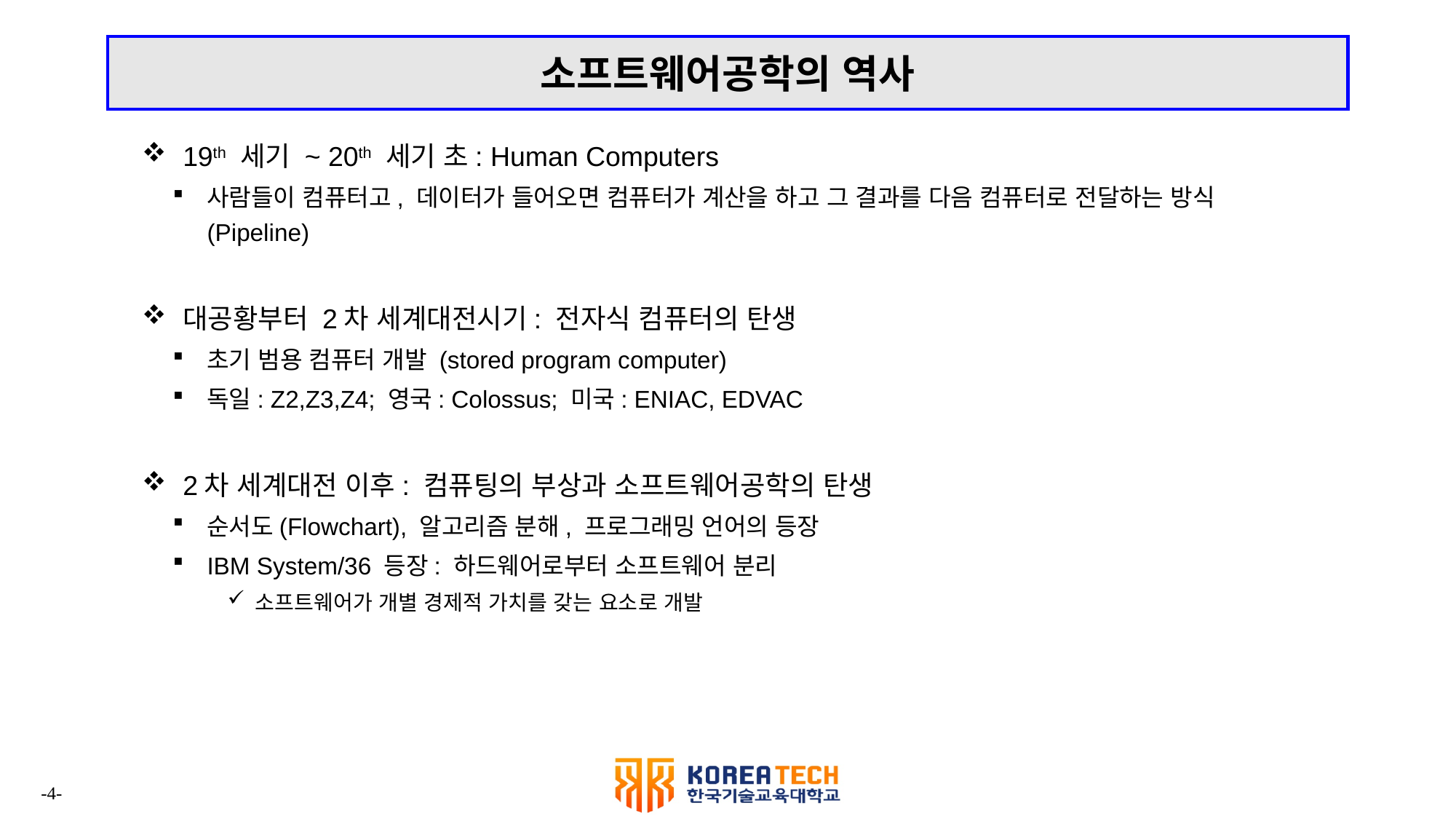

# 소프트웨어공학의 역사
19th 세기 ~ 20th 세기 초: Human Computers
사람들이 컴퓨터고, 데이터가 들어오면 컴퓨터가 계산을 하고 그 결과를 다음 컴퓨터로 전달하는 방식
(Pipeline)

대공황부터 2차 세계대전시기: 전자식 컴퓨터의 탄생
초기 범용 컴퓨터 개발 (stored program computer)
독일: Z2,Z3,Z4; 영국: Colossus; 미국: ENIAC, EDVAC

2차 세계대전 이후: 컴퓨팅의 부상과 소프트웨어공학의 탄생
순서도(Flowchart), 알고리즘 분해, 프로그래밍 언어의 등장
IBM System/36 등장: 하드웨어로부터 소프트웨어 분리
소프트웨어가 개별 경제적 가치를 갖는 요소로 개발
-4-